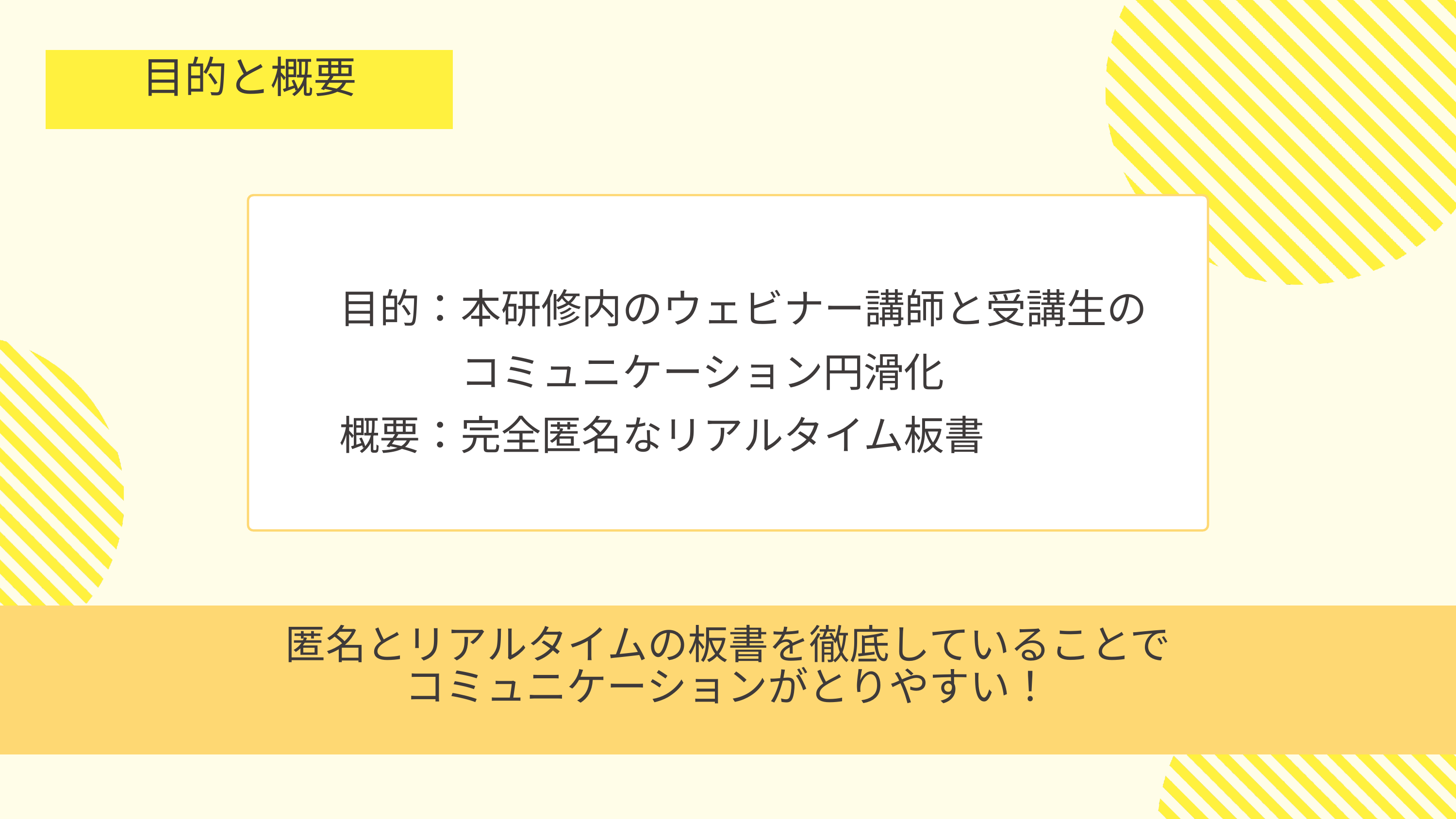

福利厚生
目的と概要

目的：本研修内のウェビナー講師と受講生の
　　　コミュニケーション円滑化
概要：完全匿名なリアルタイム板書

匿名とリアルタイムの板書を徹底していることで
コミュニケーションがとりやすい！